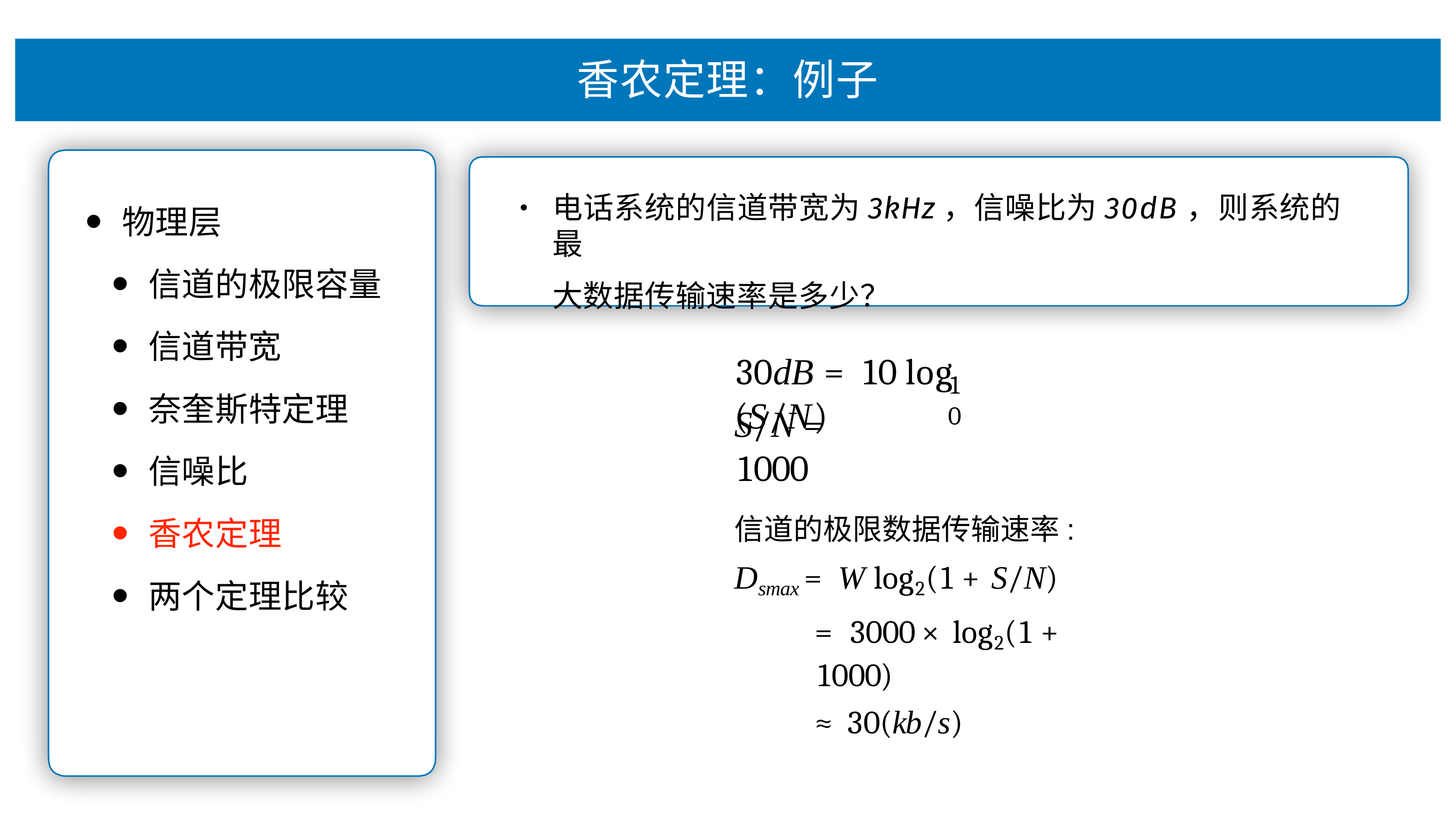

# ⾹农定理：例⼦

电话系统的信道带宽为3kHz，信噪⽐为30dB，则系统的最
⼤数据传输速率是多少？
•
物理层
信道的极限容量
信道带宽
奈奎斯特定理
信噪⽐
⾹农定理
两个定理⽐较
30dB = 10 log	(S/N)
10
S/N = 1000
信道的极限数据传输速率:
Dsmax = W log2(1 + S/N)
= 3000 × log2(1 + 1000)
≈ 30(kb/s)